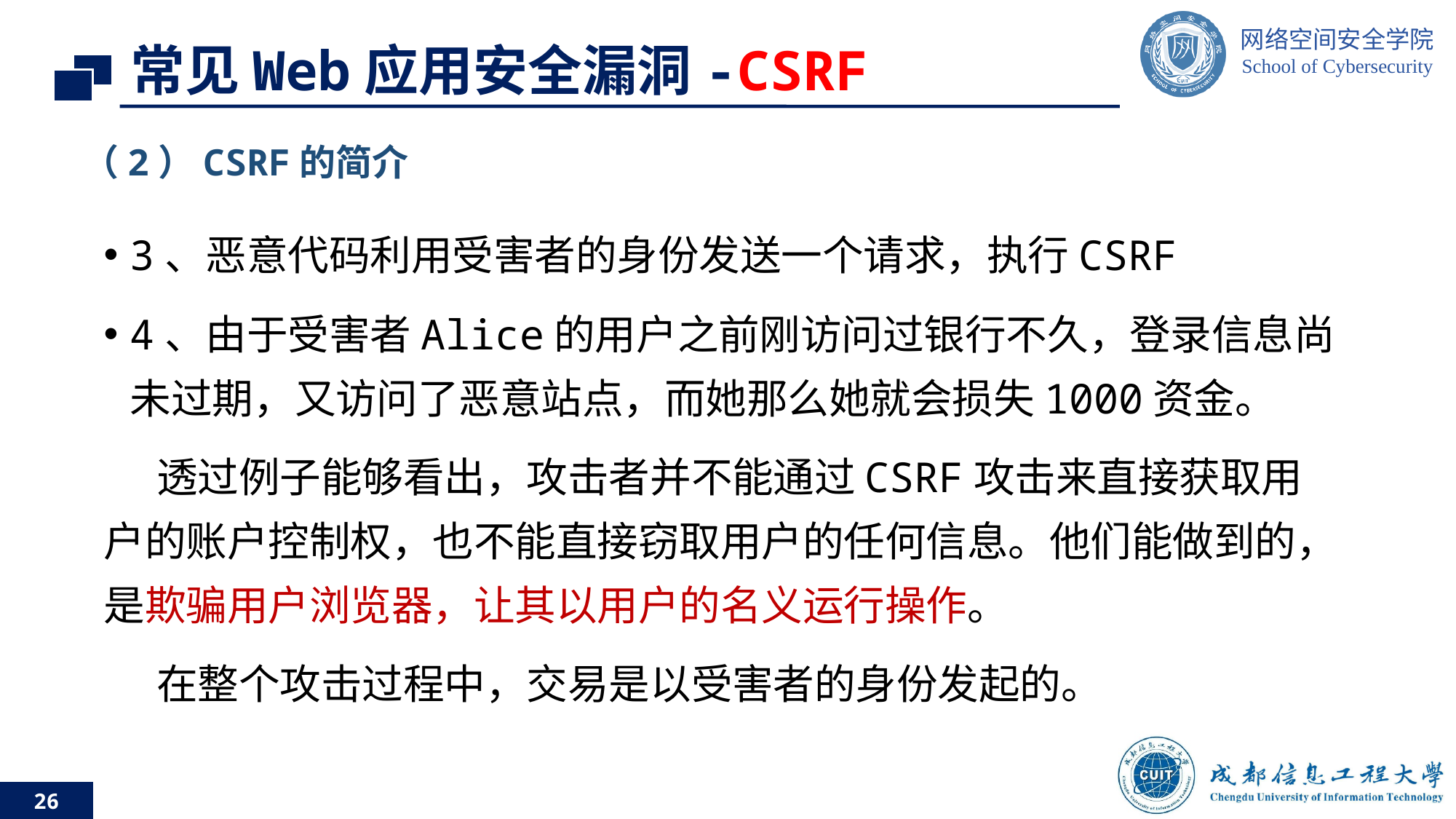

# 常见Web应用安全漏洞-CSRF
（2）CSRF的简介
3、恶意代码利用受害者的身份发送一个请求，执行CSRF
4、由于受害者Alice的用户之前刚访问过银行不久，登录信息尚未过期，又访问了恶意站点，而她那么她就会损失1000资金。
透过例子能够看出，攻击者并不能通过CSRF攻击来直接获取用户的账户控制权，也不能直接窃取用户的任何信息。他们能做到的，是欺骗用户浏览器，让其以用户的名义运行操作。
在整个攻击过程中，交易是以受害者的身份发起的。
26